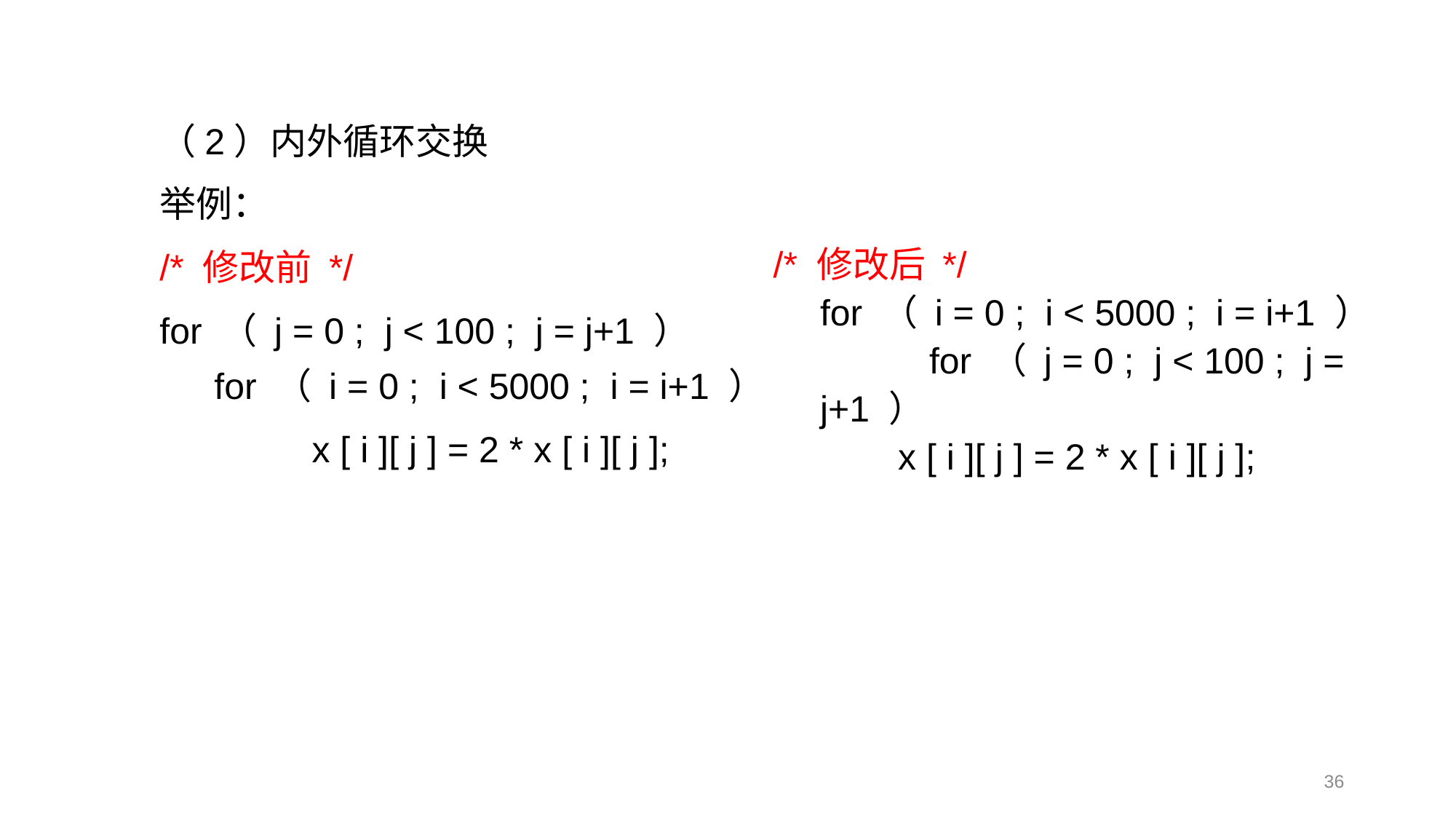

（2）内外循环交换
举例：
/* 修改前 */
for （ j = 0 ;  j < 100 ;  j = j+1 ）
for （ i = 0 ;  i < 5000 ;  i = i+1 ）
		x [ i ][ j ] = 2 * x [ i ][ j ];

 /* 修改后 */
	for （ i = 0 ;  i < 5000 ;  i = i+1 ）
		for （ j = 0 ;  j < 100 ;  j = j+1 ）
             x [ i ][ j ] = 2 * x [ i ][ j ];
36